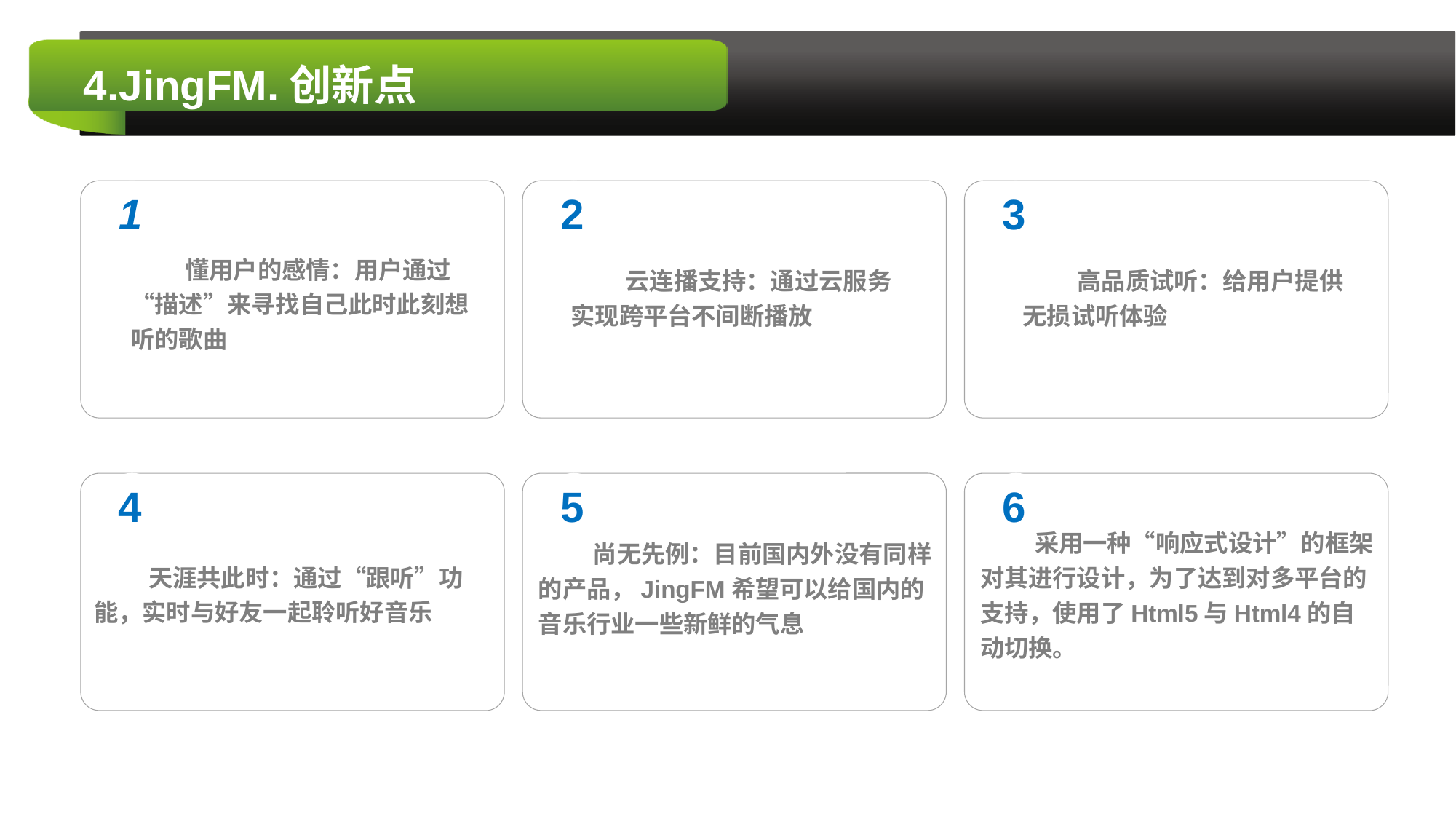

# 4.JingFM.创新点

1
凝聚功能

2
导向功能

3
激励功能
高品质试听：给用户提供无损试听体验
懂用户的感情：用户通过“描述”来寻找自己此时此刻想听的歌曲
云连播支持：通过云服务实现跨平台不间断播放

5
辐射功能
尚无先例：目前国内外没有同样的产品，JingFM希望可以给国内的音乐行业一些新鲜的气息

4
约束功能
天涯共此时：通过“跟听”功能，实时与好友一起聆听好音乐

6
品牌功能
采用一种“响应式设计”的框架对其进行设计，为了达到对多平台的支持，使用了Html5与Html4的自动切换。